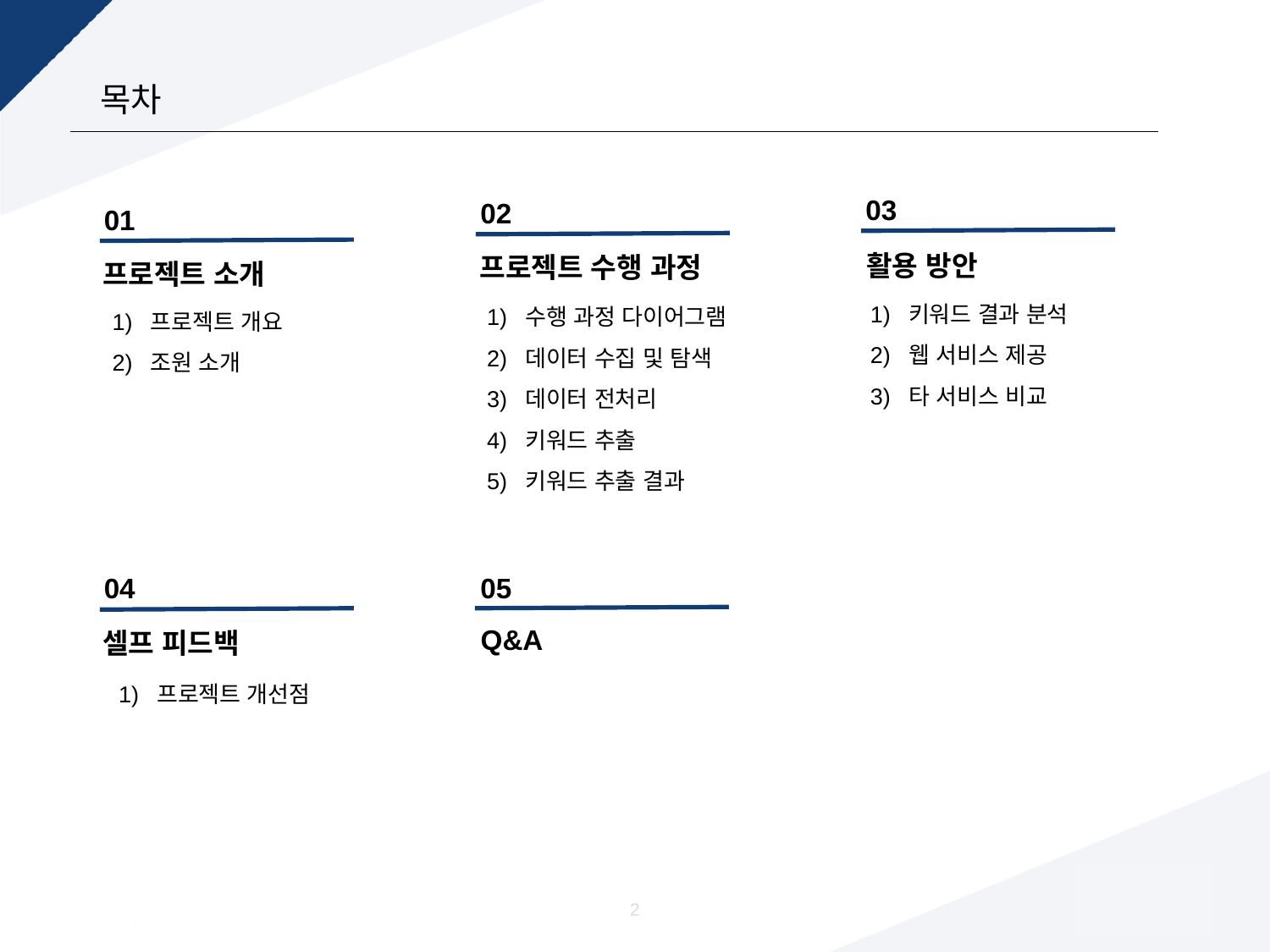

# 목차
03
02
01
활용 방안
프로젝트 수행 과정
프로젝트 소개
1)  키워드 결과 분석
2)  웹 서비스 제공
3)  타 서비스 비교
1)  수행 과정 다이어그램
2)  데이터 수집 및 탐색
3)  데이터 전처리
4)  키워드 추출
5)  키워드 추출 결과
1)  프로젝트 개요
2)  조원 소개

04
05
Q&A
셀프 피드백
1)  프로젝트 개선점